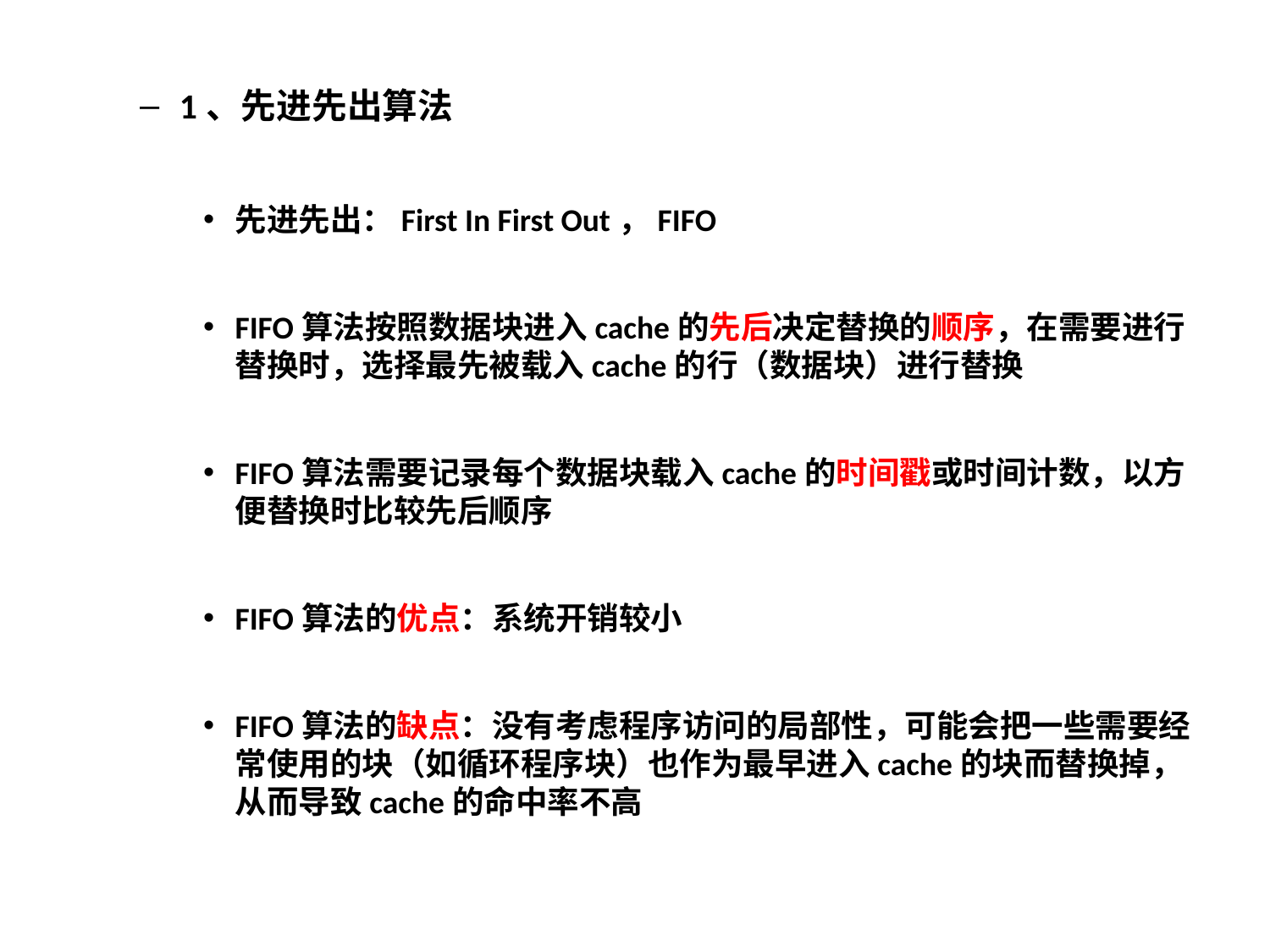

1、先进先出算法

先进先出：First In First Out，FIFO

FIFO算法按照数据块进入cache的先后决定替换的顺序，在需要进行替换时，选择最先被载入cache的行（数据块）进行替换

FIFO算法需要记录每个数据块载入cache的时间戳或时间计数，以方便替换时比较先后顺序

FIFO算法的优点：系统开销较小

FIFO算法的缺点：没有考虑程序访问的局部性，可能会把一些需要经常使用的块（如循环程序块）也作为最早进入cache的块而替换掉，从而导致cache的命中率不高